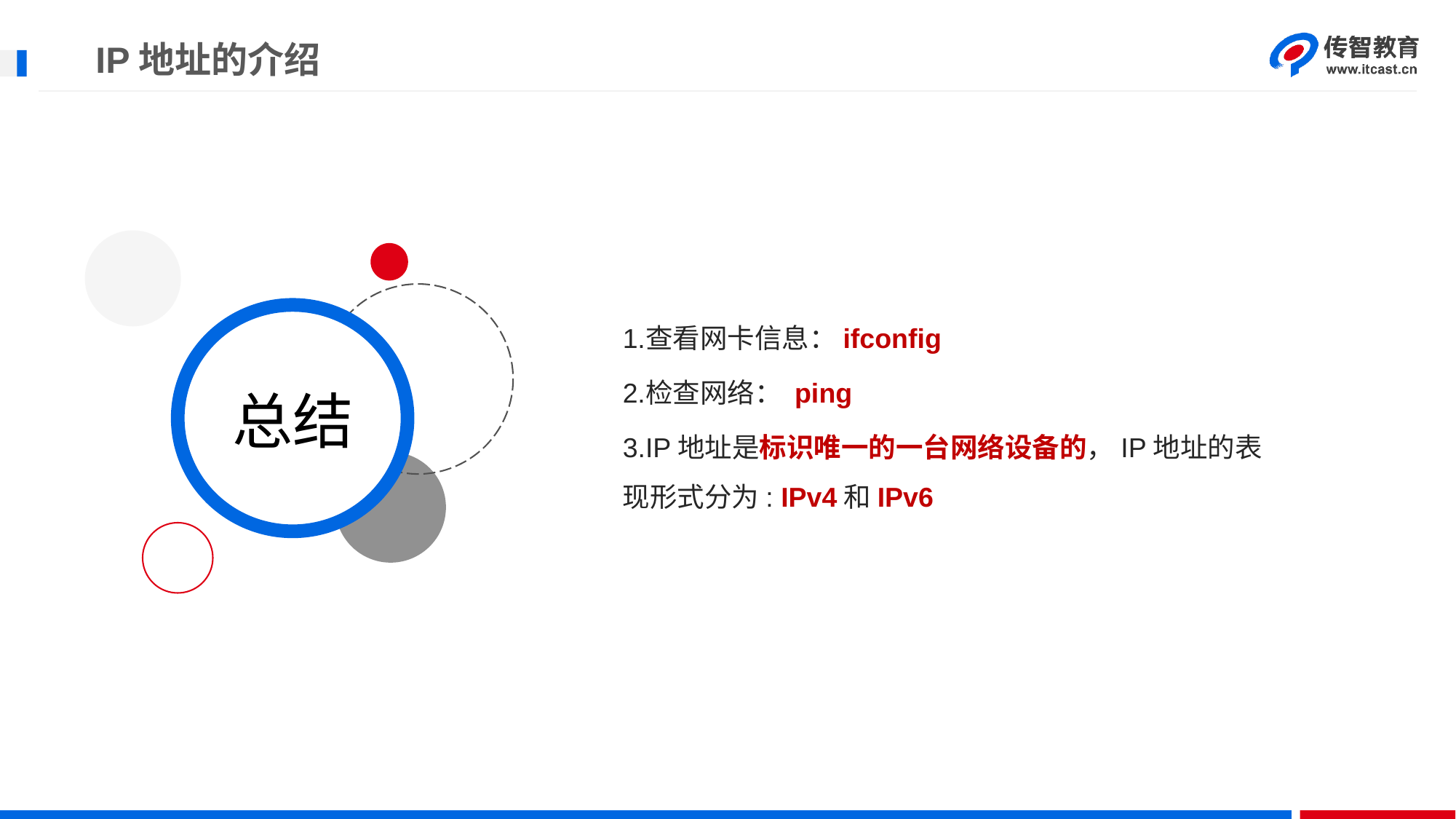

# IP地址的介绍
查看网卡信息：ifconfig
检查网络： ping
IP地址是标识唯一的一台网络设备的，IP地址的表现形式分为: IPv4和IPv6